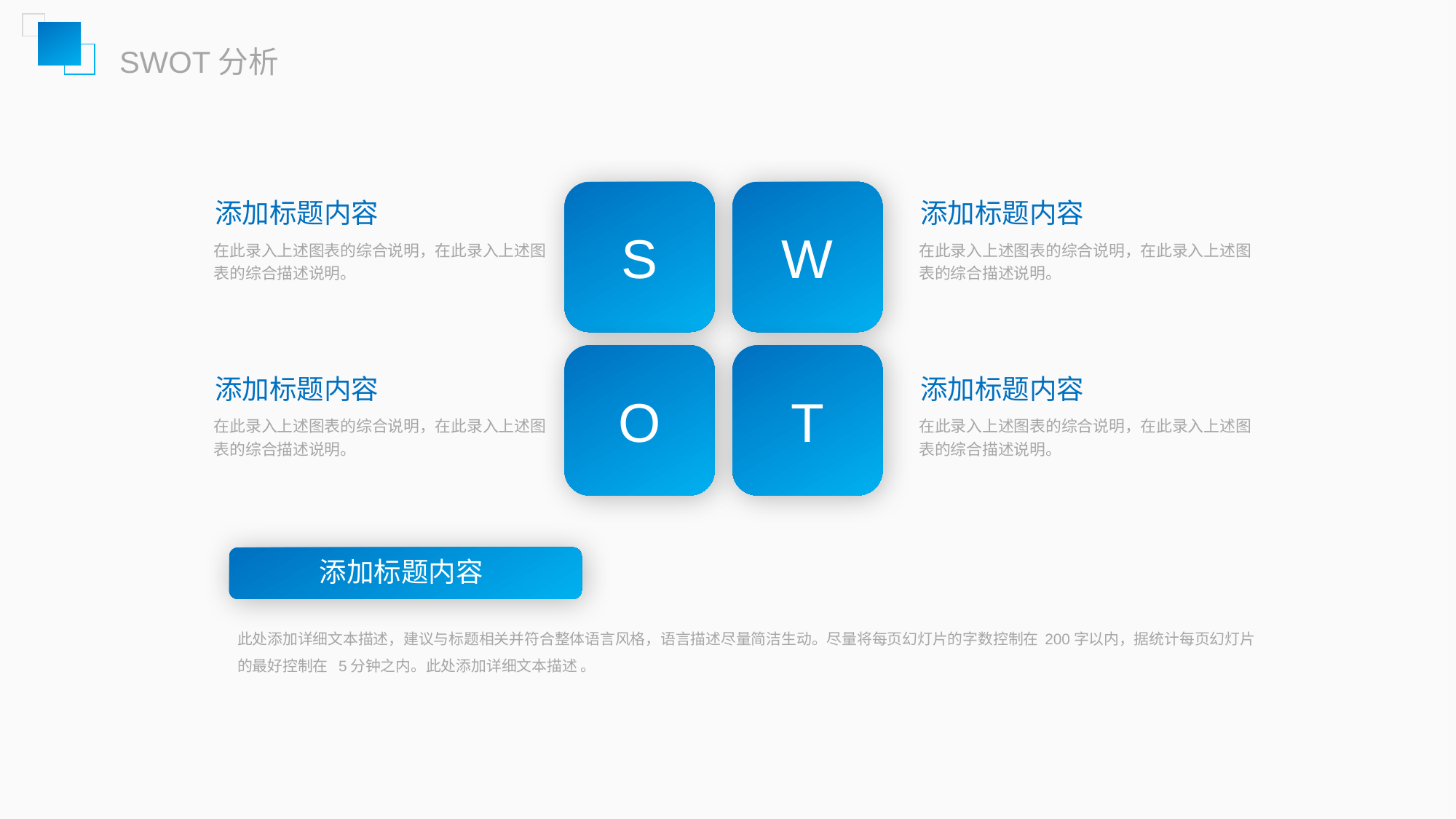

SWOT分析

S
W
添加标题内容
添加标题内容
在此录入上述图表的综合说明，在此录入上述图表的综合描述说明。
在此录入上述图表的综合说明，在此录入上述图表的综合描述说明。
O
T
添加标题内容
添加标题内容
在此录入上述图表的综合说明，在此录入上述图表的综合描述说明。
在此录入上述图表的综合说明，在此录入上述图表的综合描述说明。
添加标题内容

此处添加详细文本描述，建议与标题相关并符合整体语言风格，语言描述尽量简洁生动。尽量将每页幻灯片的字数控制在 200字以内，据统计每页幻灯片的最好控制在  5分钟之内。此处添加详细文本描述 。